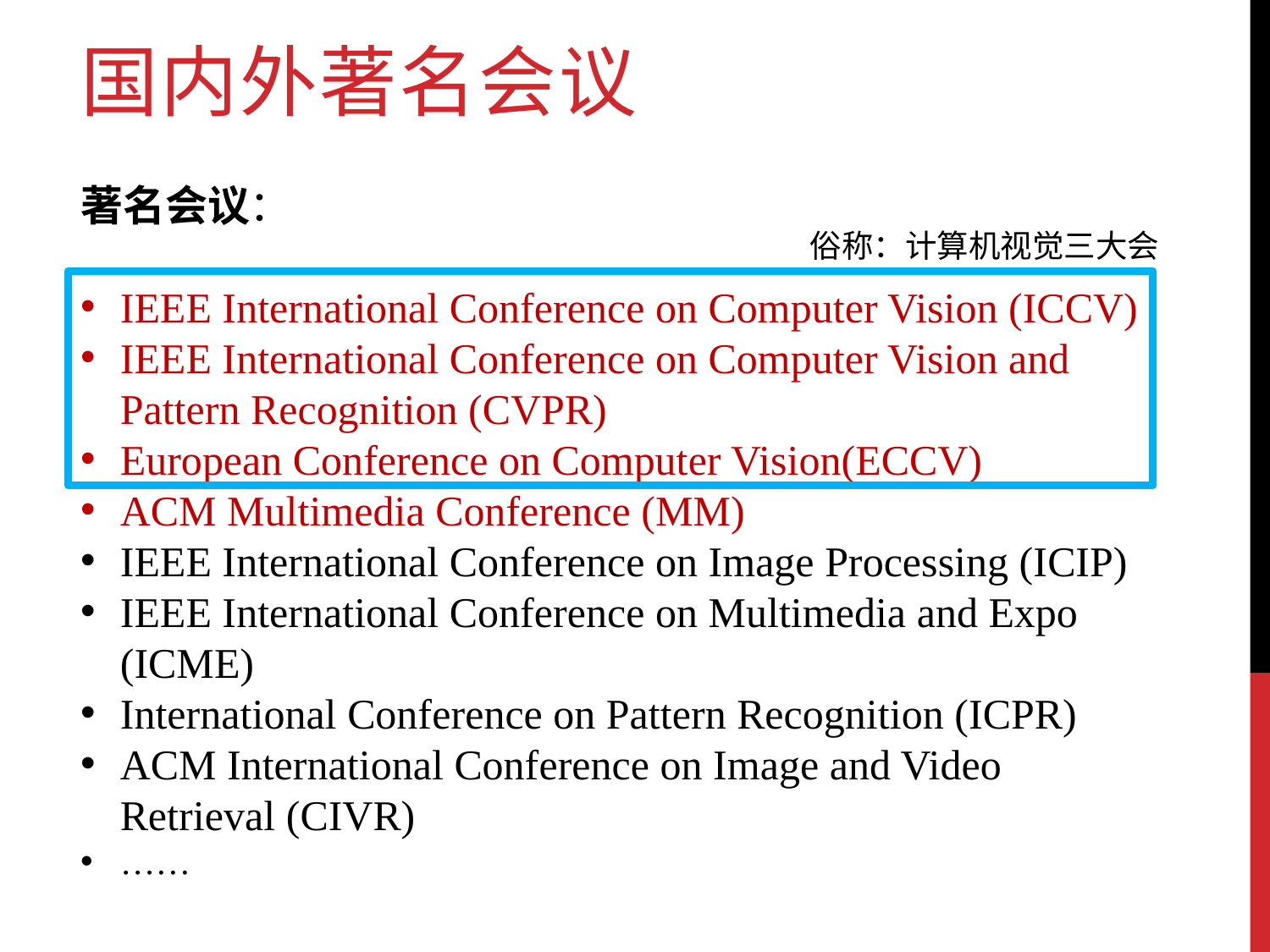

国内外著名会议
著名会议：
IEEE International Conference on Computer Vision (ICCV)
IEEE International Conference on Computer Vision and Pattern Recognition (CVPR)
European Conference on Computer Vision(ECCV)
ACM Multimedia Conference (MM)
IEEE International Conference on Image Processing (ICIP)
IEEE International Conference on Multimedia and Expo (ICME)
International Conference on Pattern Recognition (ICPR)
ACM International Conference on Image and Video Retrieval (CIVR)
……
俗称：计算机视觉三大会